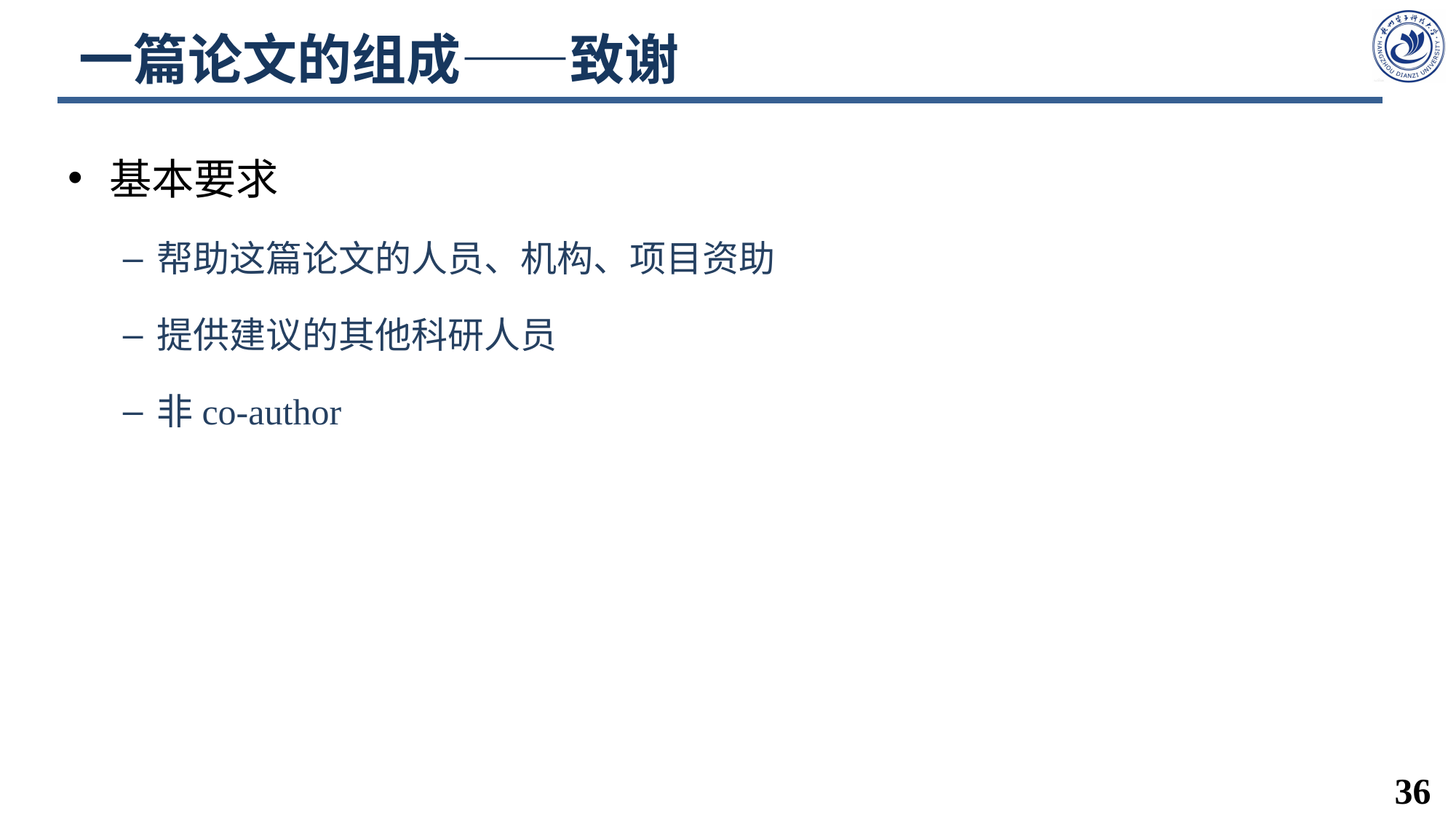

# 一篇论文的组成——致谢
基本要求
帮助这篇论文的人员、机构、项目资助
提供建议的其他科研人员
非co-author

36